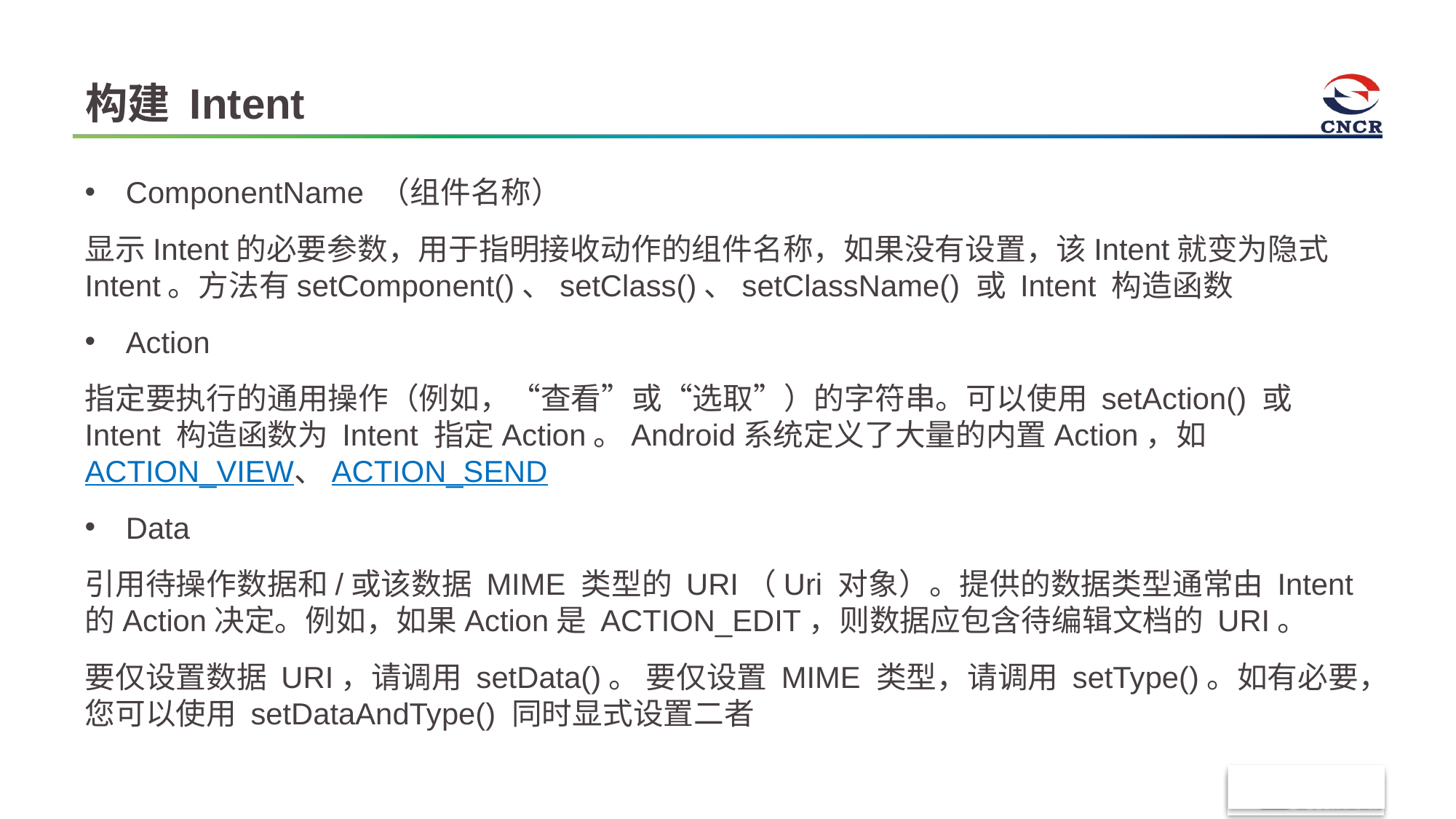

# 构建 Intent
ComponentName （组件名称）
显示Intent的必要参数，用于指明接收动作的组件名称，如果没有设置，该Intent就变为隐式Intent。方法有setComponent()、setClass()、setClassName() 或 Intent 构造函数
Action
指定要执行的通用操作（例如，“查看”或“选取”）的字符串。可以使用 setAction() 或 Intent 构造函数为 Intent 指定Action。Android系统定义了大量的内置Action，如ACTION_VIEW、ACTION_SEND
Data
引用待操作数据和/或该数据 MIME 类型的 URI（Uri 对象）。提供的数据类型通常由 Intent 的Action决定。例如，如果Action是 ACTION_EDIT，则数据应包含待编辑文档的 URI。
要仅设置数据 URI，请调用 setData()。 要仅设置 MIME 类型，请调用 setType()。如有必要，您可以使用 setDataAndType() 同时显式设置二者